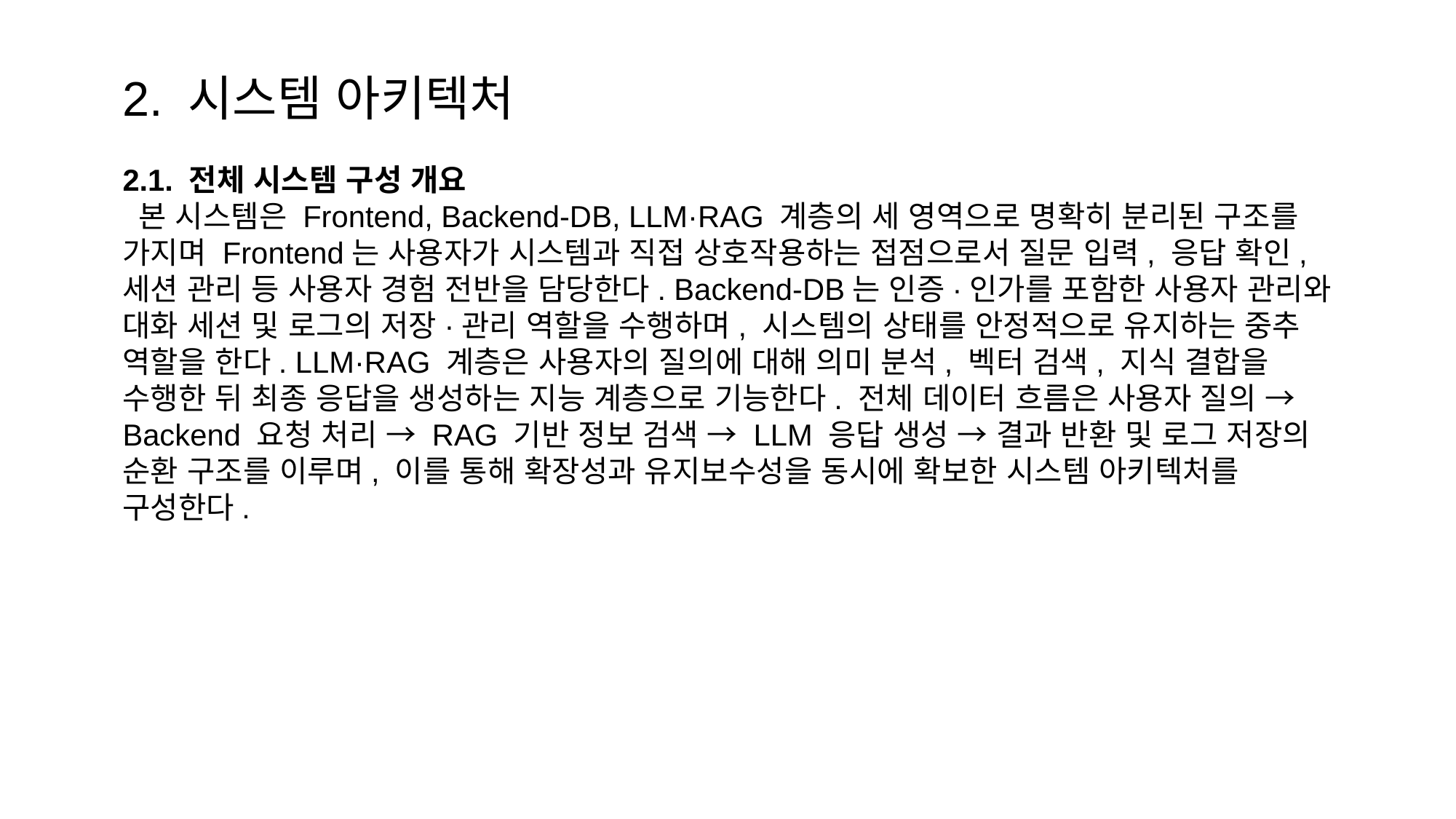

2. 시스템 아키텍처
2.1. 전체 시스템 구성 개요
 본 시스템은 Frontend, Backend-DB, LLM·RAG 계층의 세 영역으로 명확히 분리된 구조를 가지며 Frontend는 사용자가 시스템과 직접 상호작용하는 접점으로서 질문 입력, 응답 확인, 세션 관리 등 사용자 경험 전반을 담당한다. Backend-DB는 인증·인가를 포함한 사용자 관리와 대화 세션 및 로그의 저장·관리 역할을 수행하며, 시스템의 상태를 안정적으로 유지하는 중추 역할을 한다. LLM·RAG 계층은 사용자의 질의에 대해 의미 분석, 벡터 검색, 지식 결합을 수행한 뒤 최종 응답을 생성하는 지능 계층으로 기능한다. 전체 데이터 흐름은 사용자 질의 → Backend 요청 처리 → RAG 기반 정보 검색 → LLM 응답 생성 → 결과 반환 및 로그 저장의 순환 구조를 이루며, 이를 통해 확장성과 유지보수성을 동시에 확보한 시스템 아키텍처를 구성한다.